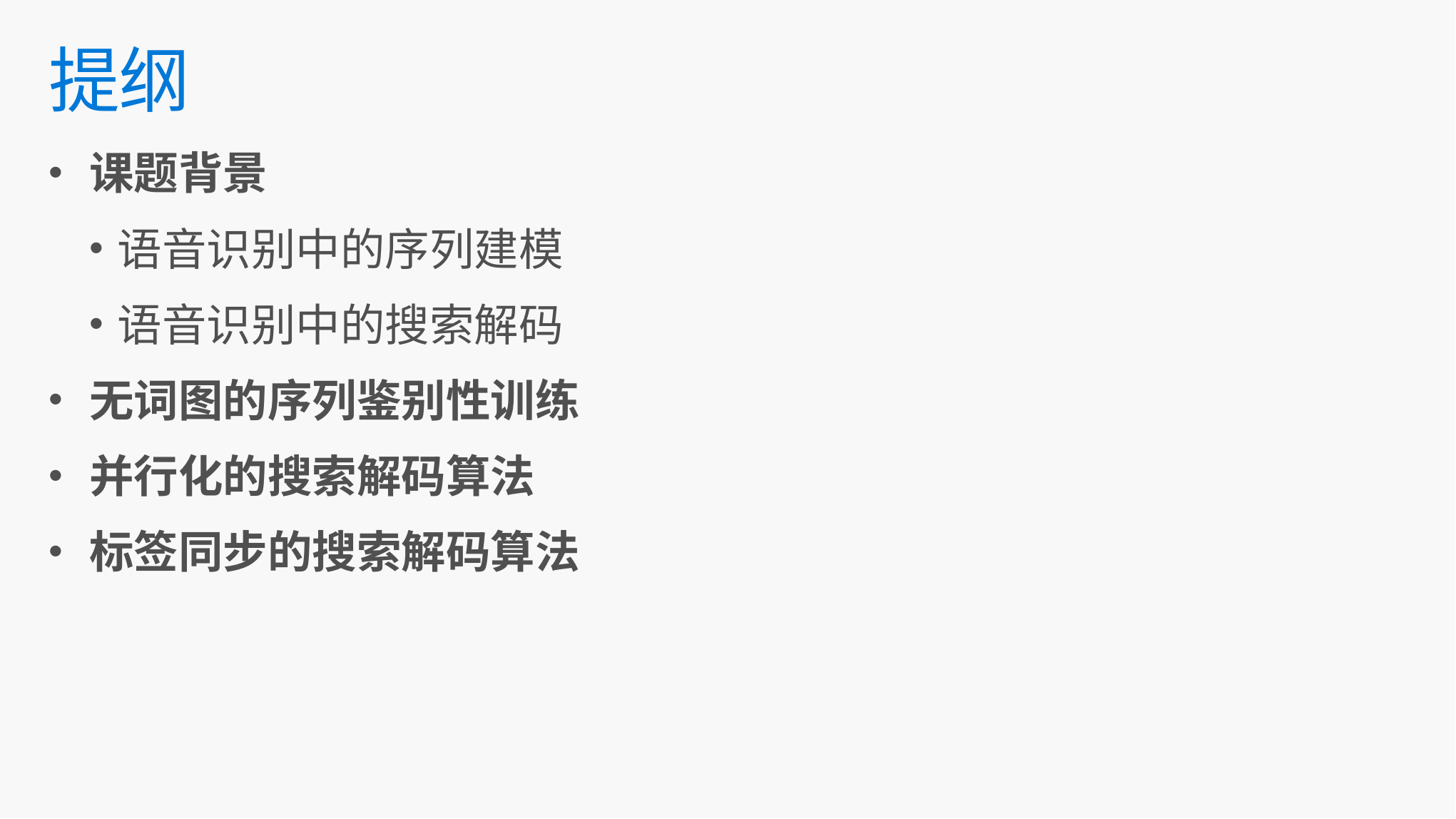

# 提纲
课题背景
语音识别中的序列建模
语音识别中的搜索解码
无词图的序列鉴别性训练
并行化的搜索解码算法
标签同步的搜索解码算法